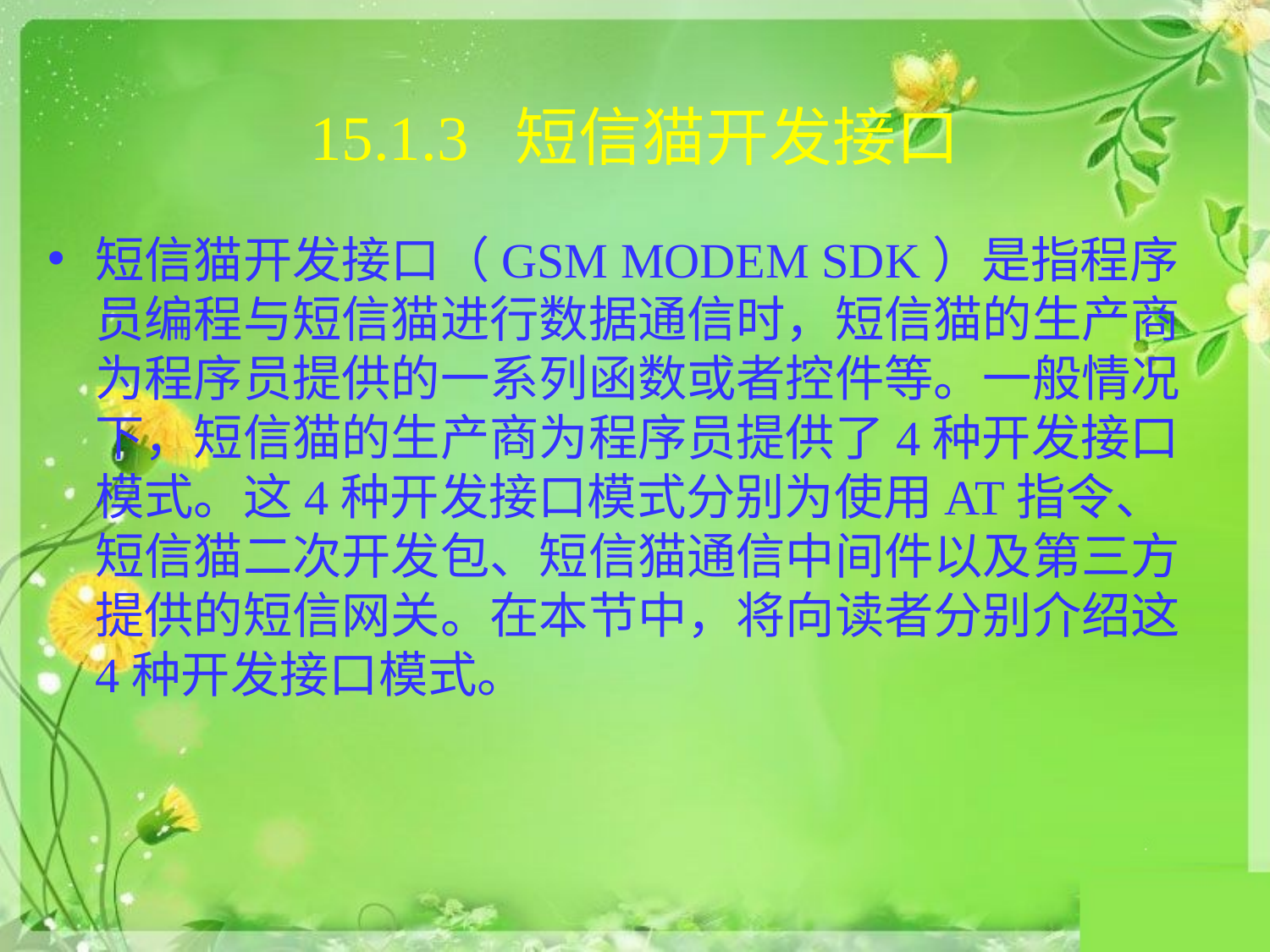

# 15.1.3  短信猫开发接口
短信猫开发接口（GSM MODEM SDK）是指程序员编程与短信猫进行数据通信时，短信猫的生产商为程序员提供的一系列函数或者控件等。一般情况下，短信猫的生产商为程序员提供了4种开发接口模式。这4种开发接口模式分别为使用AT指令、短信猫二次开发包、短信猫通信中间件以及第三方提供的短信网关。在本节中，将向读者分别介绍这4种开发接口模式。